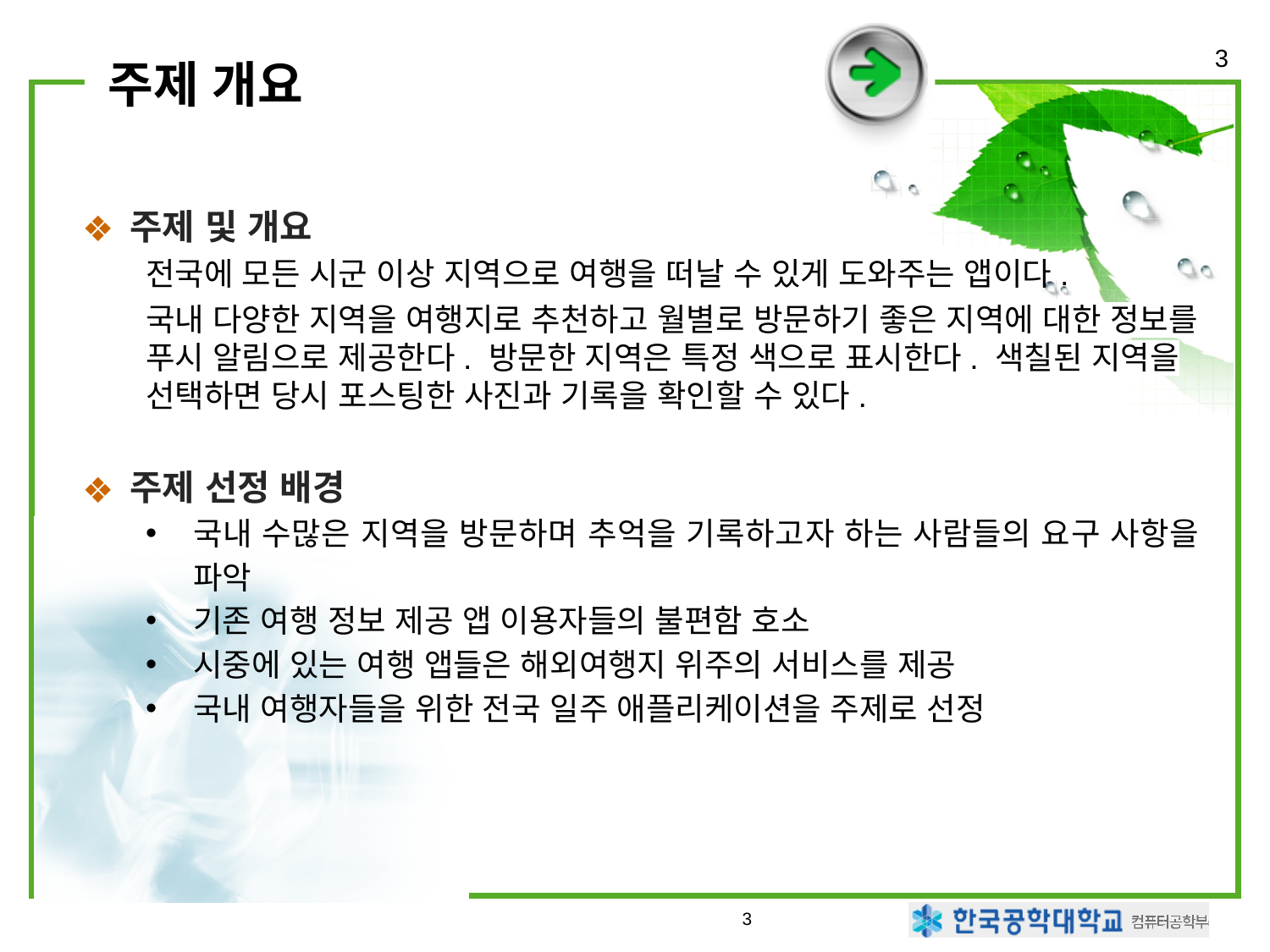

3
# 주제 개요
주제 및 개요
전국에 모든 시군 이상 지역으로 여행을 떠날 수 있게 도와주는 앱이다.
국내 다양한 지역을 여행지로 추천하고 월별로 방문하기 좋은 지역에 대한 정보를 푸시 알림으로 제공한다. 방문한 지역은 특정 색으로 표시한다. 색칠된 지역을 선택하면 당시 포스팅한 사진과 기록을 확인할 수 있다.

주제 선정 배경
국내 수많은 지역을 방문하며 추억을 기록하고자 하는 사람들의 요구 사항을 파악
기존 여행 정보 제공 앱 이용자들의 불편함 호소
시중에 있는 여행 앱들은 해외여행지 위주의 서비스를 제공
국내 여행자들을 위한 전국 일주 애플리케이션을 주제로 선정